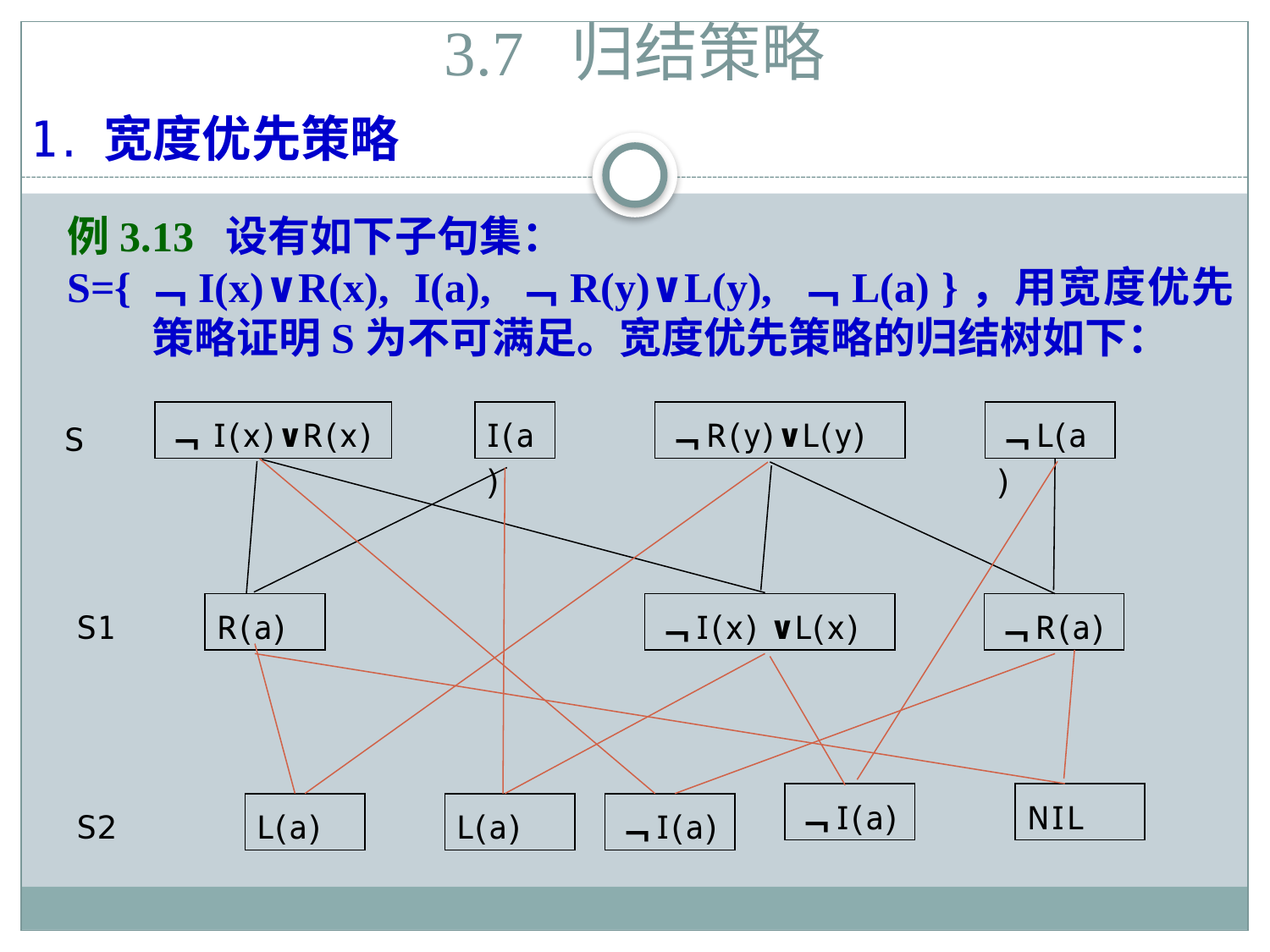

# 3.7  归结策略
1. 宽度优先策略
102
例3.13  设有如下子句集：
S={﹁I(x)∨R(x),  I(a), ﹁R(y)∨L(y), ﹁L(a) }，用宽度优先策略证明S为不可满足。宽度优先策略的归结树如下：
﹁ I(x)∨R(x)
I(a)
﹁R(y)∨L(y)
﹁L(a)
S

S1
R(a)
﹁I(x) ∨L(x)
﹁R(a)

﹁I(a)
NIL
S2
L(a)
L(a)
﹁I(a)